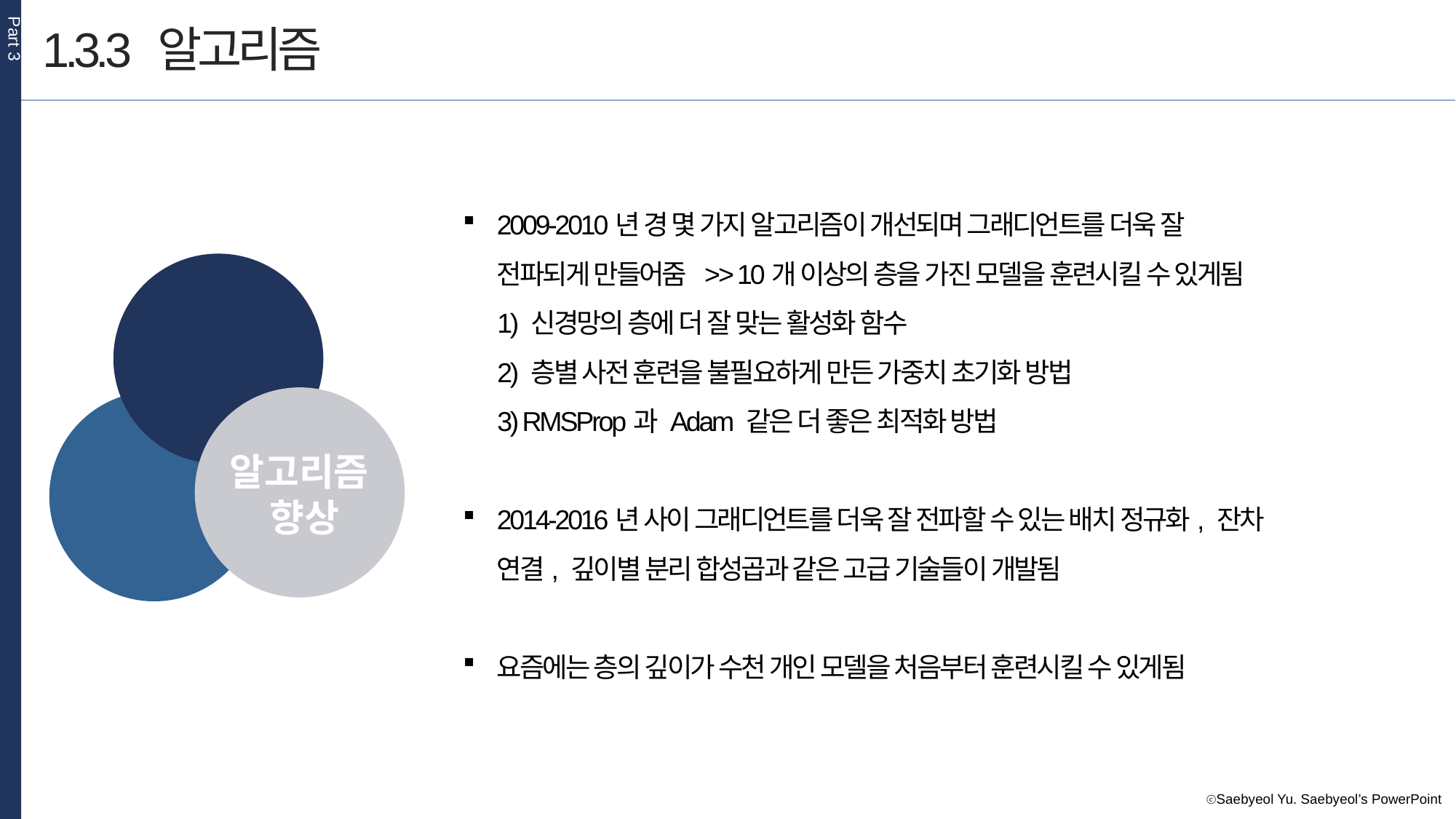

Part 3
1.3.3 알고리즘
2009-2010년 경 몇 가지 알고리즘이 개선되며 그래디언트를 더욱 잘 전파되게 만들어줌  >> 10개 이상의 층을 가진 모델을 훈련시킬 수 있게됨
      1) 신경망의 층에 더 잘 맞는 활성화 함수
      2) 층별 사전 훈련을 불필요하게 만든 가중치 초기화 방법
      3) RMSProp과 Adam 같은 더 좋은 최적화 방법

2014-2016년 사이 그래디언트를 더욱 잘 전파할 수 있는 배치 정규화, 잔차 연결, 깊이별 분리 합성곱과 같은 고급 기술들이 개발됨

요즘에는 층의 깊이가 수천 개인 모델을 처음부터 훈련시킬 수 있게됨

알고리즘
향상